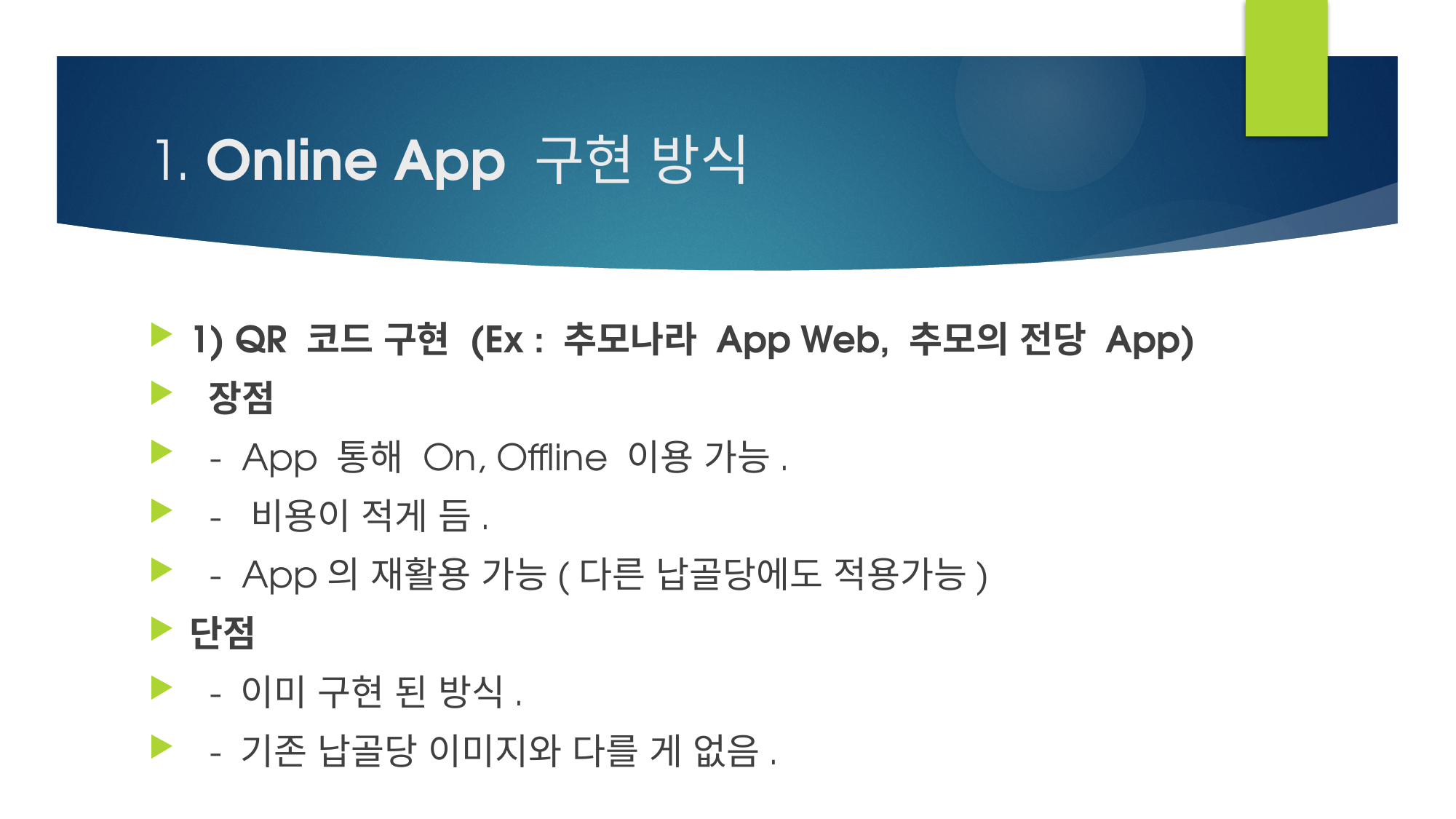

# 1. Online App 구현 방식
1) QR 코드 구현 (Ex : 추모나라 App Web, 추모의 전당 App)
 장점
  -  App 통해 On, Offline 이용 가능.
  -  비용이 적게 듬.
  -  App의 재활용 가능(다른 납골당에도 적용가능)
단점
  - 이미 구현 된 방식.
  - 기존 납골당 이미지와 다를 게 없음.